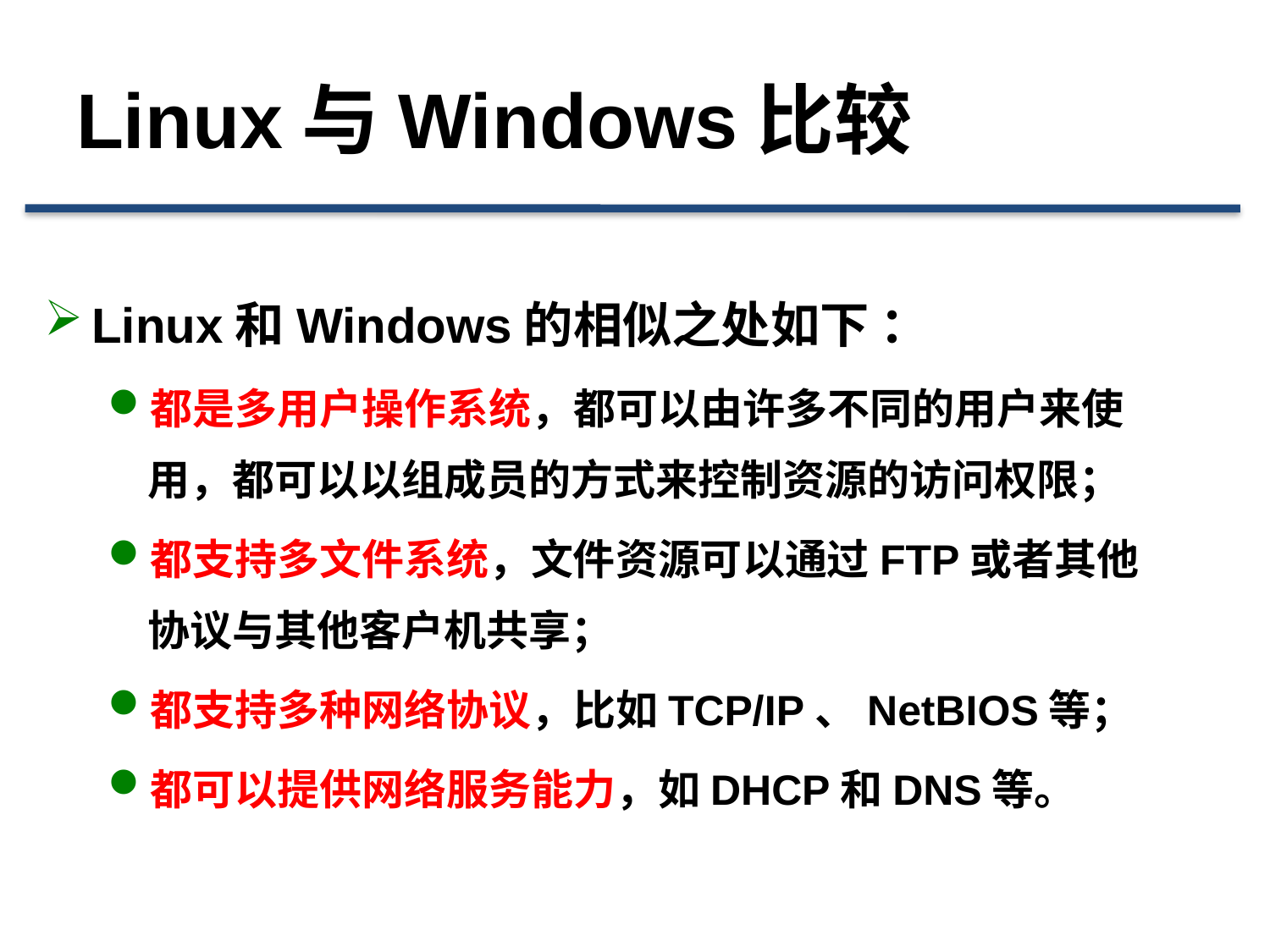

# Linux与Windows比较
Linux和Windows的相似之处如下 ：
都是多用户操作系统，都可以由许多不同的用户来使用，都可以以组成员的方式来控制资源的访问权限；
都支持多文件系统，文件资源可以通过FTP或者其他协议与其他客户机共享；
都支持多种网络协议，比如TCP/IP、NetBIOS等；
都可以提供网络服务能力，如DHCP和DNS等。